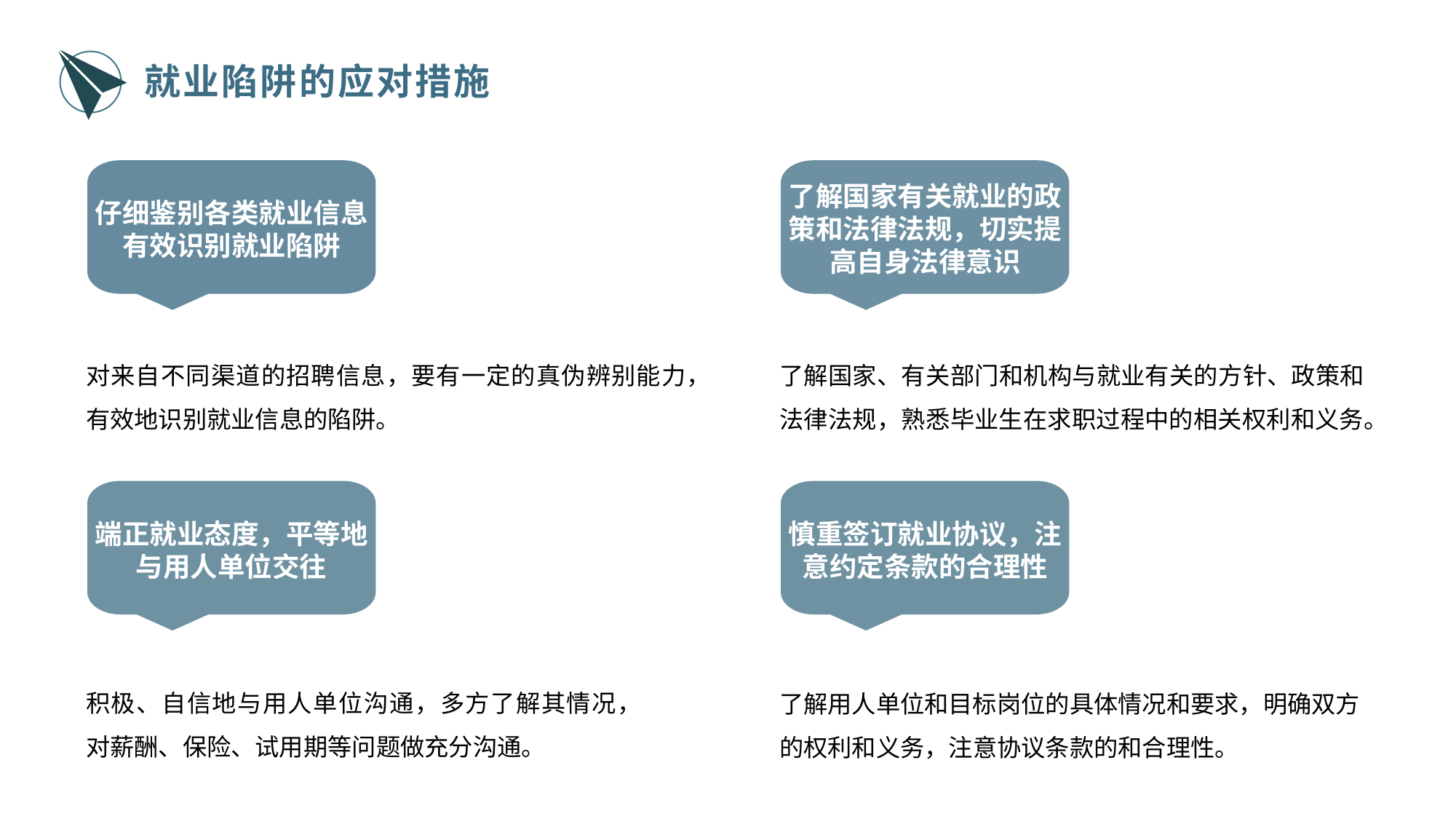

就业陷阱的应对措施
仔细鉴别各类就业信息有效识别就业陷阱
了解国家有关就业的政策和法律法规，切实提高自身法律意识
对来自不同渠道的招聘信息，要有一定的真伪辨别能力，有效地识别就业信息的陷阱。
了解国家、有关部门和机构与就业有关的方针、政策和法律法规，熟悉毕业生在求职过程中的相关权利和义务。
端正就业态度，平等地与用人单位交往
慎重签订就业协议，注意约定条款的合理性
积极、自信地与用人单位沟通，多方了解其情况，对薪酬、保险、试用期等问题做充分沟通。
了解用人单位和目标岗位的具体情况和要求，明确双方的权利和义务，注意协议条款的和合理性。